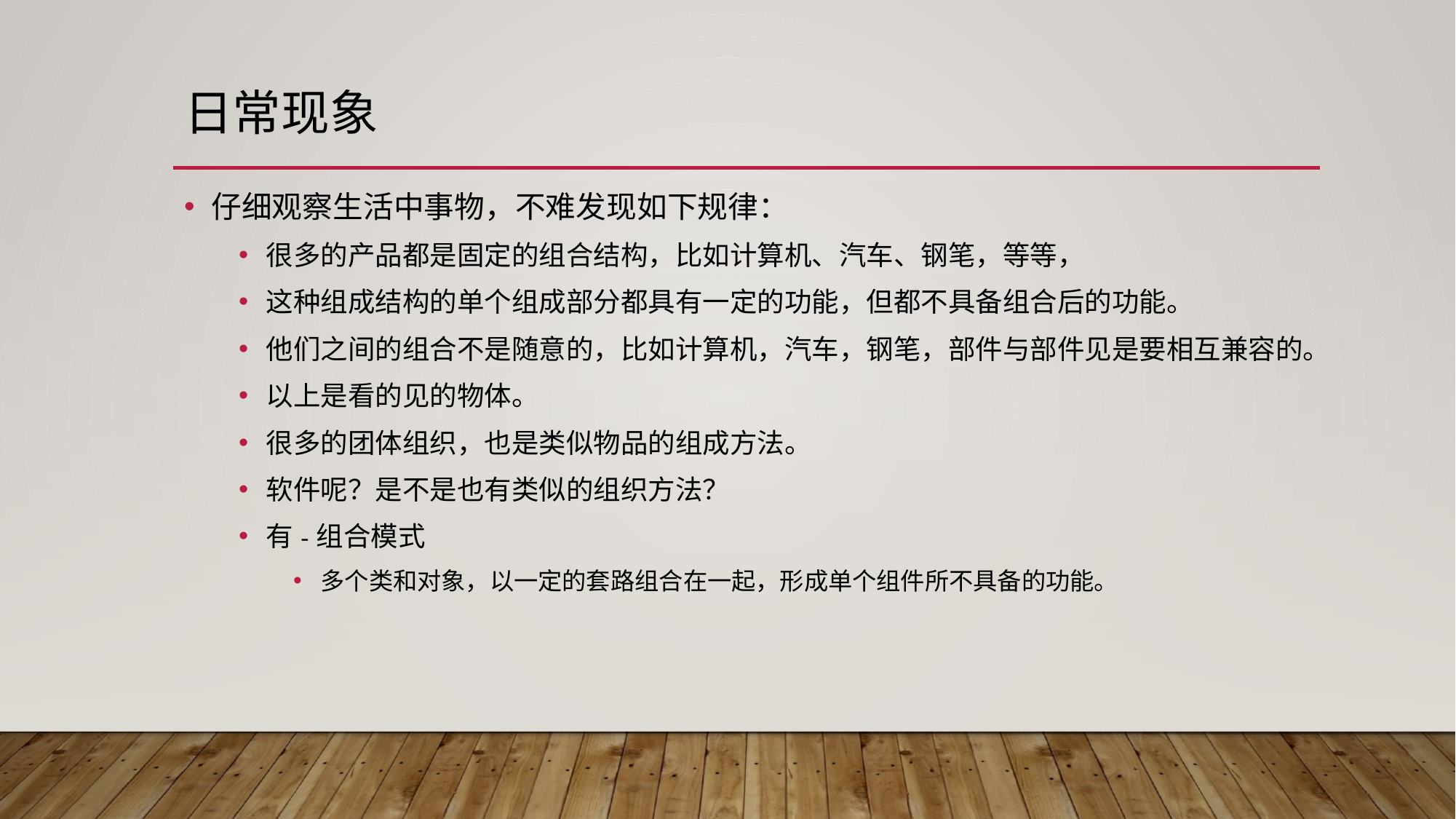

# 日常现象
仔细观察生活中事物，不难发现如下规律：
很多的产品都是固定的组合结构，比如计算机、汽车、钢笔，等等，
这种组成结构的单个组成部分都具有一定的功能，但都不具备组合后的功能。
他们之间的组合不是随意的，比如计算机，汽车，钢笔，部件与部件见是要相互兼容的。
以上是看的见的物体。
很多的团体组织，也是类似物品的组成方法。
软件呢？是不是也有类似的组织方法？
有-组合模式
多个类和对象，以一定的套路组合在一起，形成单个组件所不具备的功能。